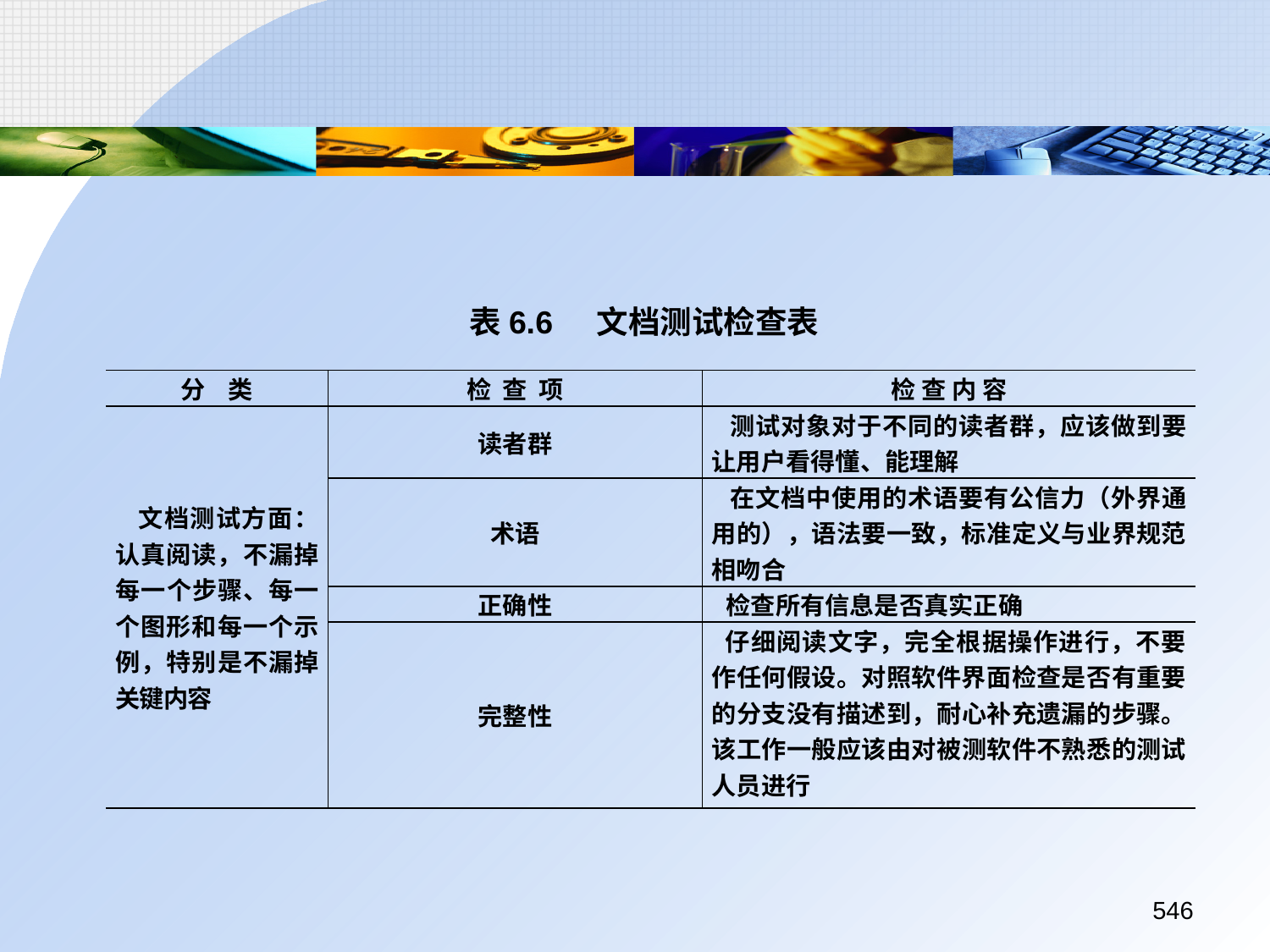

表6.6 	文档测试检查表
| 分 类 | 检 查 项 | 检 查 内 容 |
| --- | --- | --- |
| 文档测试方面：认真阅读，不漏掉每一个步骤、每一个图形和每一个示例，特别是不漏掉关键内容 | 读者群 | 测试对象对于不同的读者群，应该做到要让用户看得懂、能理解 |
|  | 术语 | 在文档中使用的术语要有公信力（外界通用的），语法要一致，标准定义与业界规范相吻合 |
|  | 正确性 | 检查所有信息是否真实正确 |
|  | 完整性 | 仔细阅读文字，完全根据操作进行，不要作任何假设。对照软件界面检查是否有重要的分支没有描述到，耐心补充遗漏的步骤。该工作一般应该由对被测软件不熟悉的测试人员进行 |
546